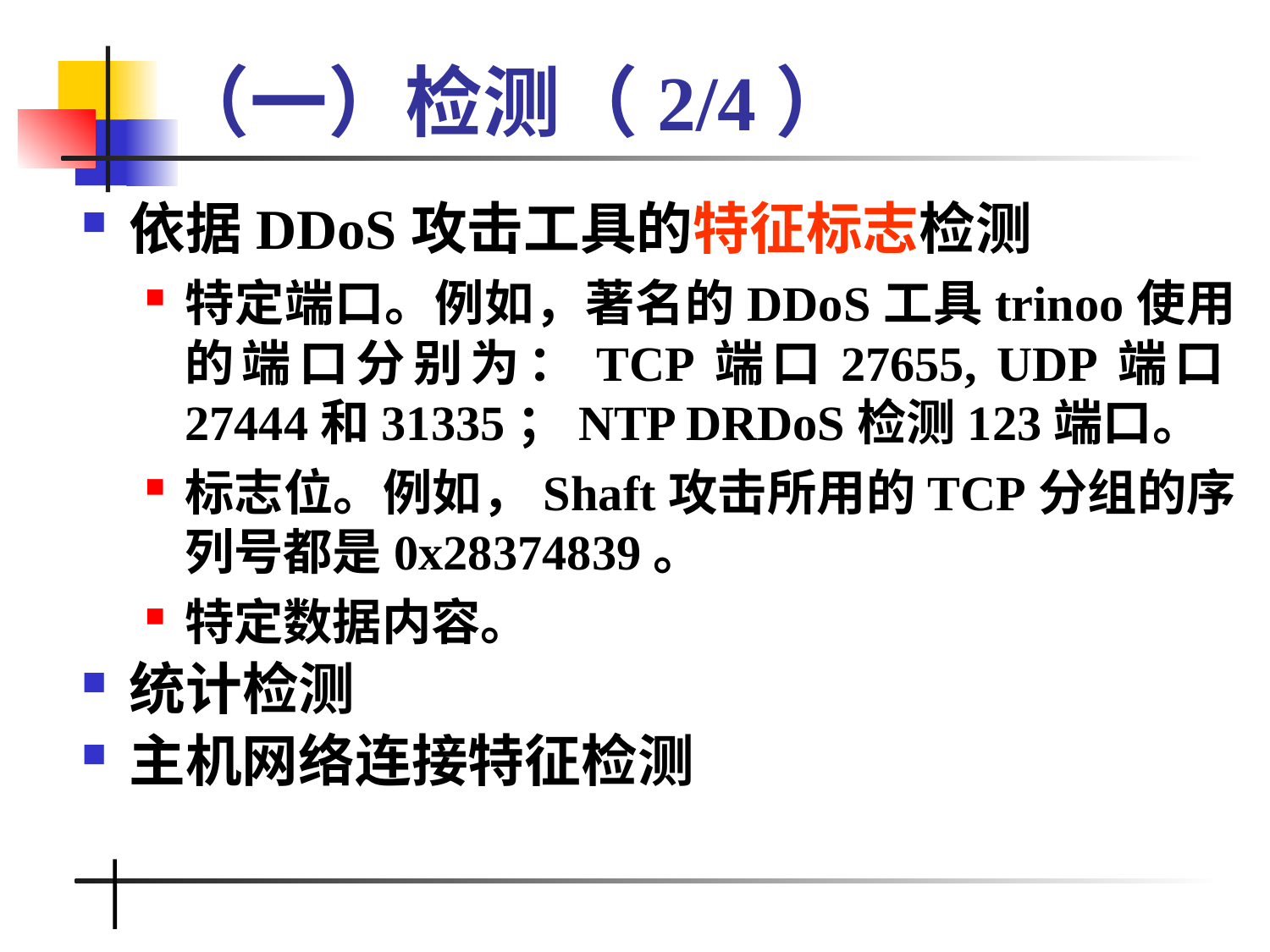

# （一）检测（2/4）
依据DDoS攻击工具的特征标志检测
特定端口。例如，著名的DDoS工具trinoo使用的端口分别为：TCP端口27655, UDP端口27444和31335；NTP DRDoS检测123端口。
标志位。例如，Shaft攻击所用的TCP分组的序列号都是0x28374839。
特定数据内容。
统计检测
主机网络连接特征检测